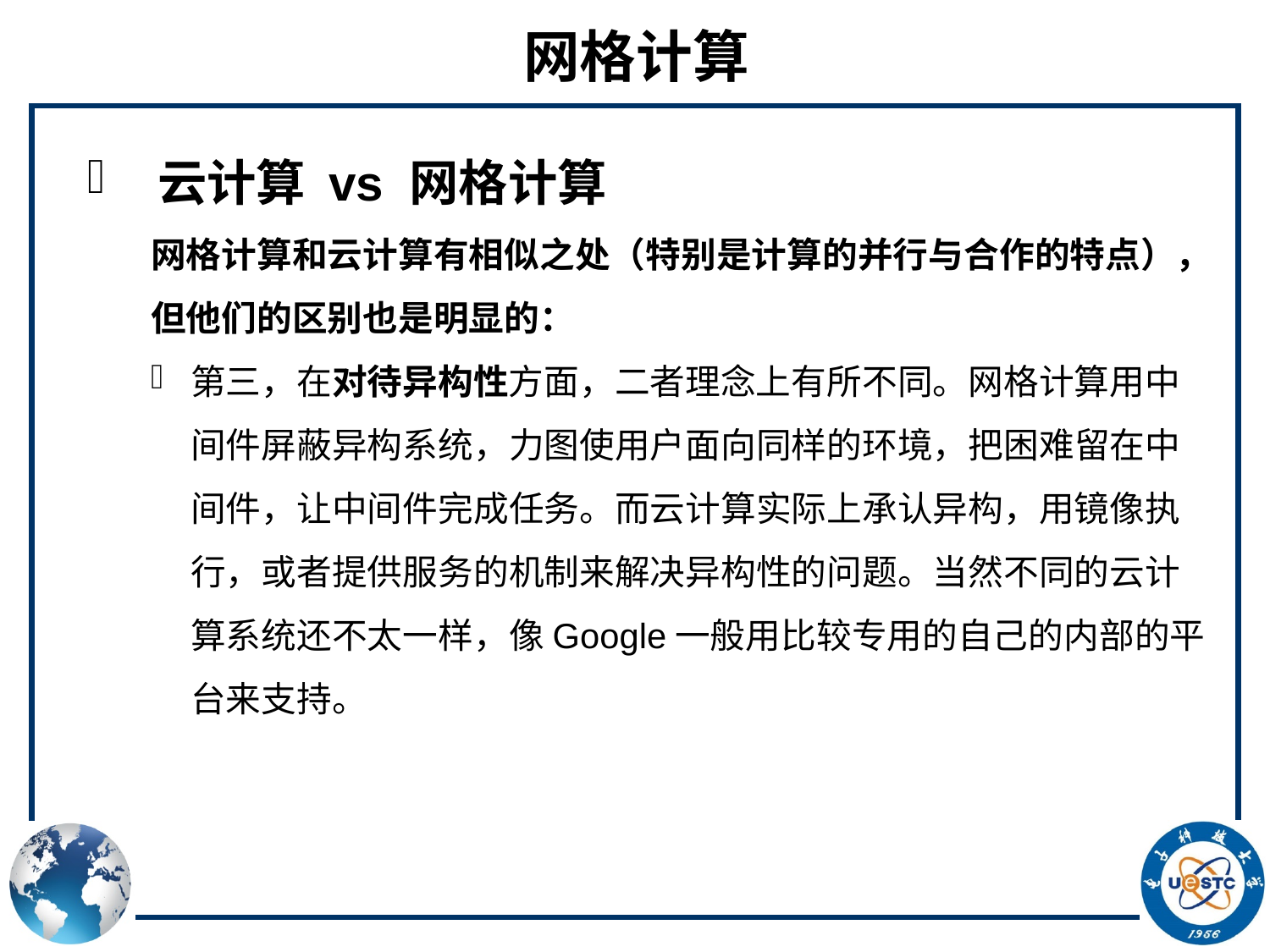

# 网格计算
 云计算 vs 网格计算
网格计算和云计算有相似之处（特别是计算的并行与合作的特点），但他们的区别也是明显的：
第三，在对待异构性方面，二者理念上有所不同。网格计算用中间件屏蔽异构系统，力图使用户面向同样的环境，把困难留在中间件，让中间件完成任务。而云计算实际上承认异构，用镜像执行，或者提供服务的机制来解决异构性的问题。当然不同的云计算系统还不太一样，像Google一般用比较专用的自己的内部的平台来支持。